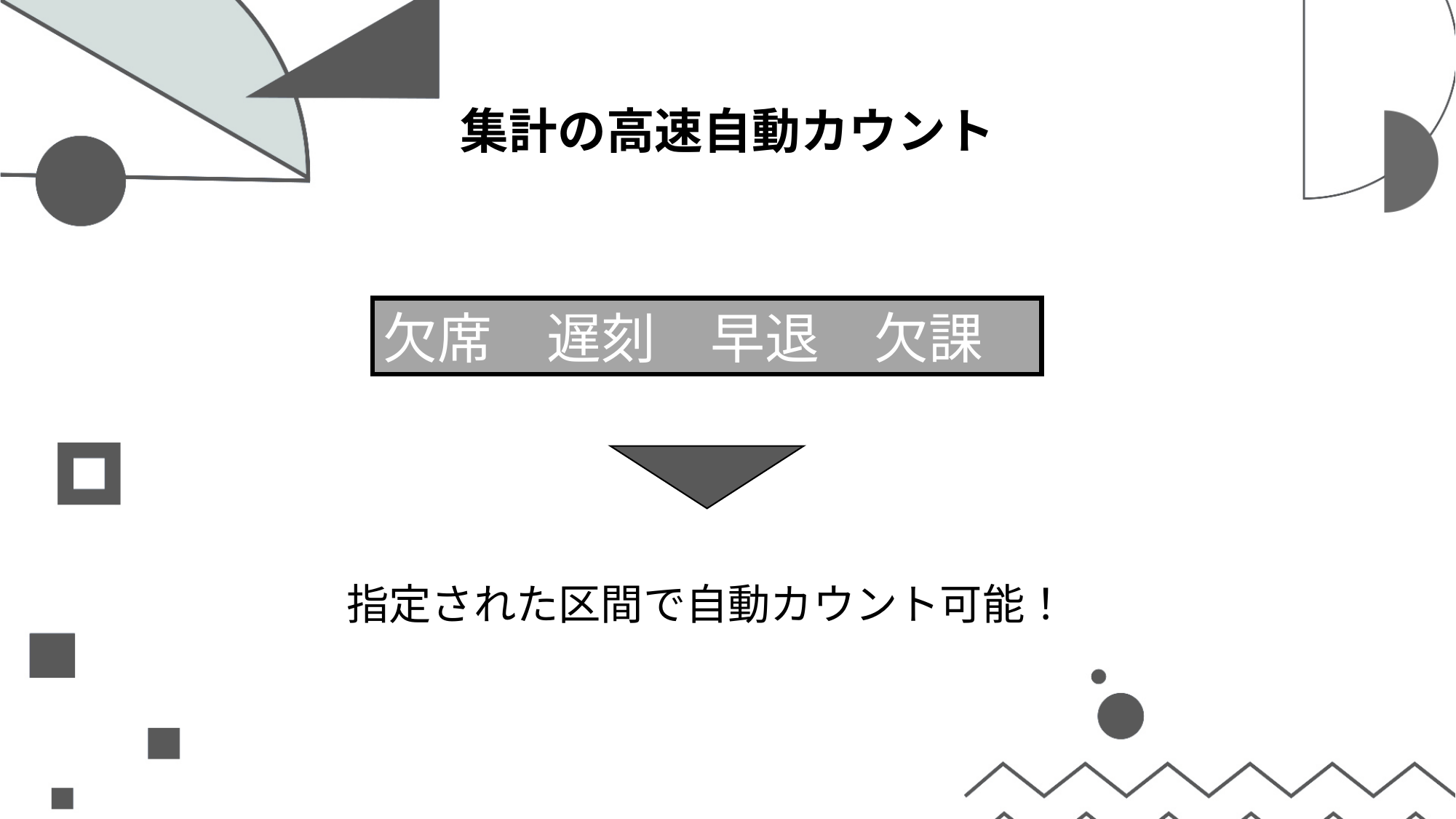

集計の高速自動カウント
欠席　遅刻　早退　欠課

指定された区間で自動カウント可能！